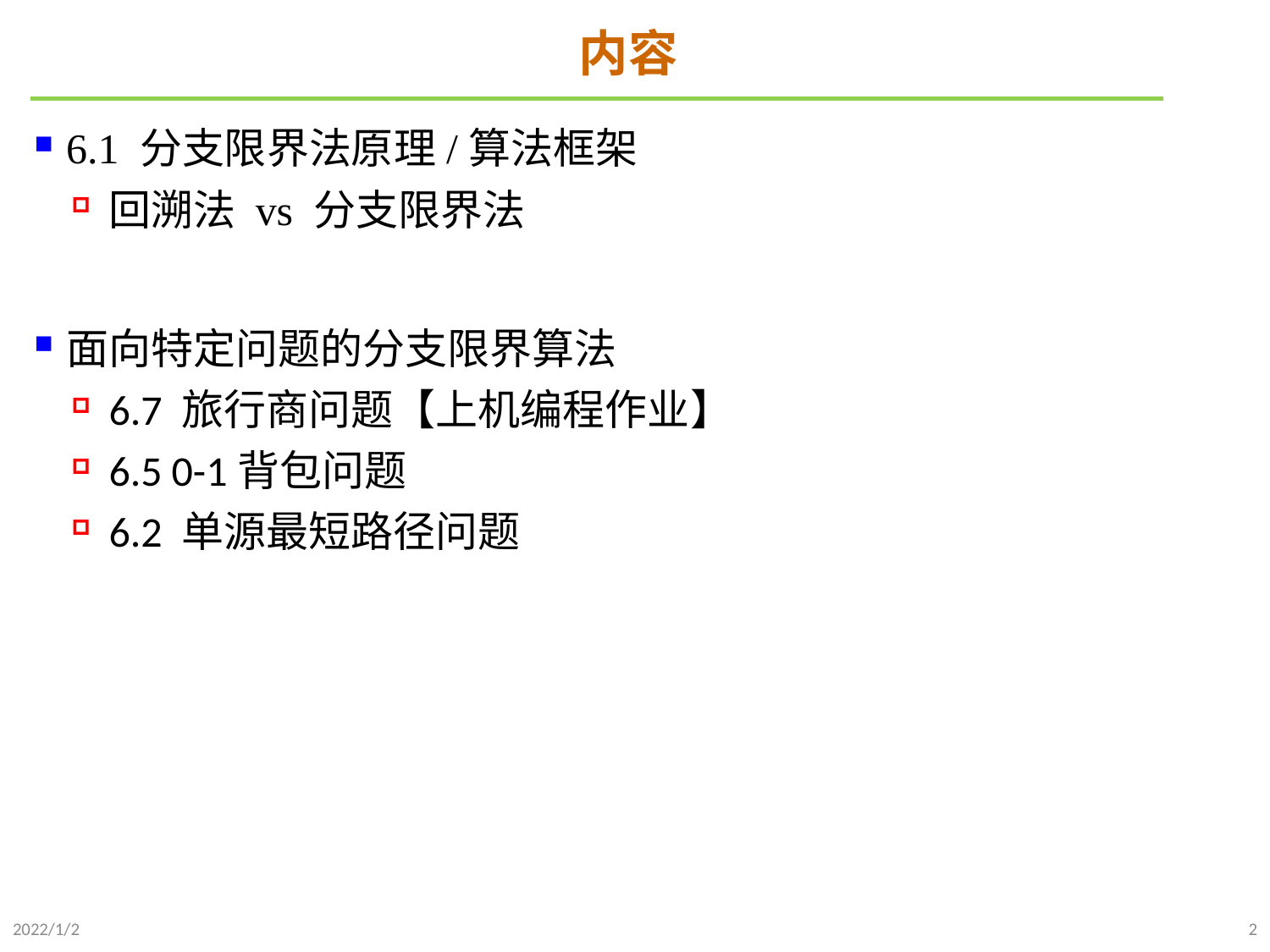

# 内容
6.1 分支限界法原理/算法框架
回溯法 vs 分支限界法

面向特定问题的分支限界算法
6.7 旅行商问题【上机编程作业】
6.5 0-1背包问题
6.2 单源最短路径问题

2022/1/2
2